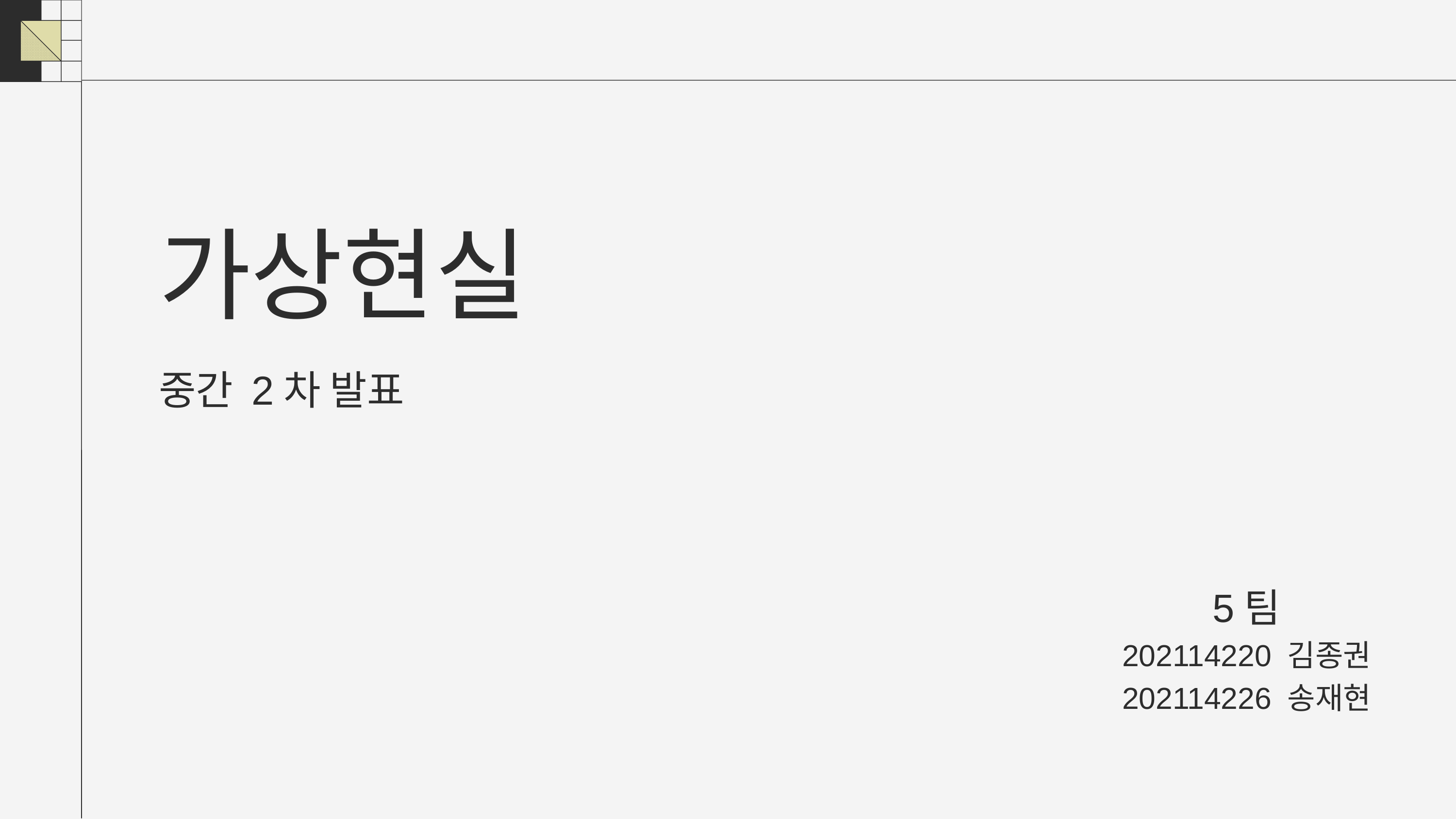

가상현실
중간 2차 발표

5팀
202114220 김종권
202114226 송재현